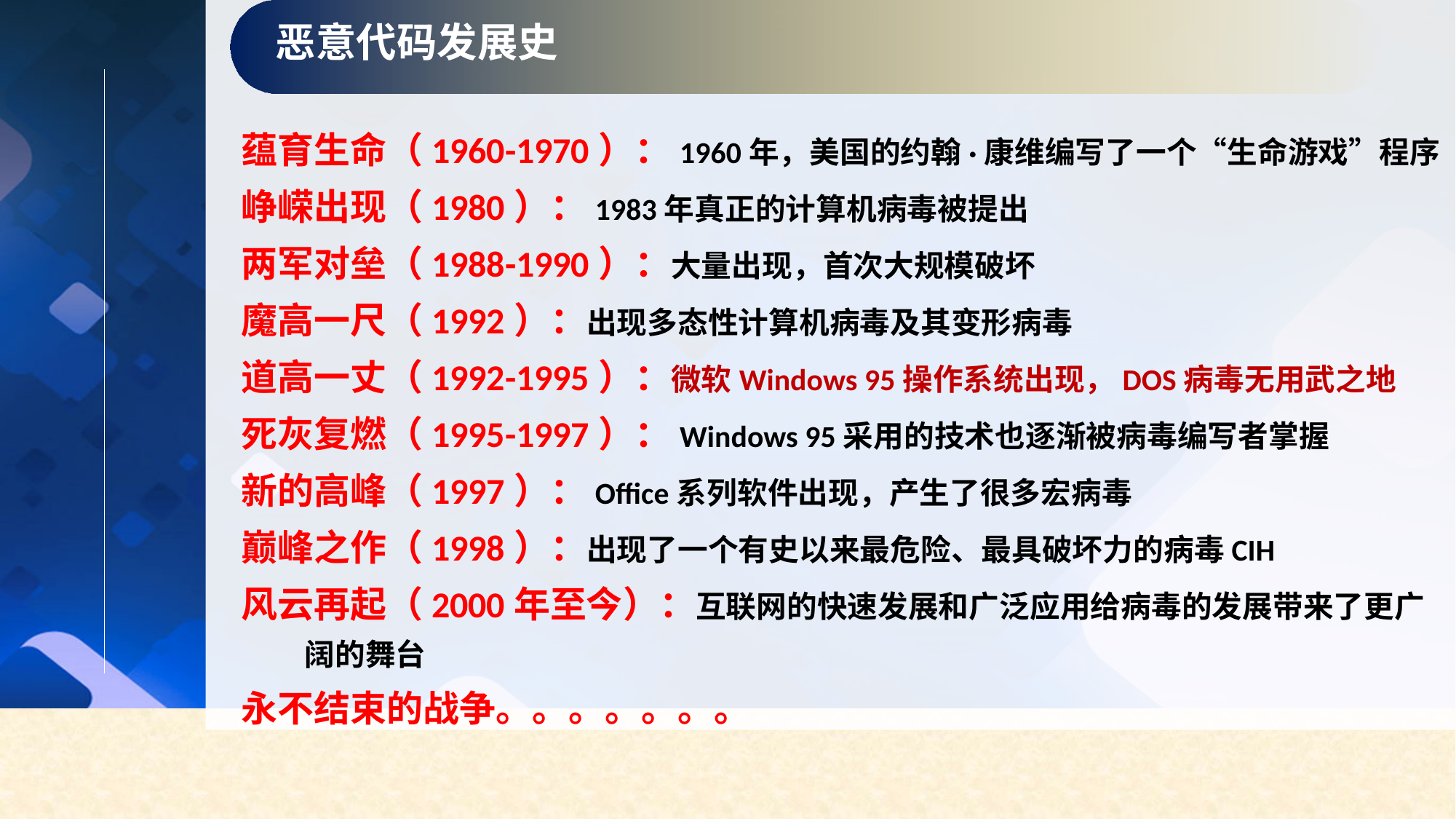

恶意代码发展史
蕴育生命（1960-1970）：1960年，美国的约翰·康维编写了一个“生命游戏”程序
峥嵘出现（1980）：1983年真正的计算机病毒被提出
两军对垒（1988-1990）：大量出现，首次大规模破坏
魔高一尺（1992）：出现多态性计算机病毒及其变形病毒
道高一丈（1992-1995）：微软Windows 95操作系统出现，DOS病毒无用武之地
死灰复燃（1995-1997）：Windows 95采用的技术也逐渐被病毒编写者掌握
新的高峰（1997）：Office系列软件出现，产生了很多宏病毒
巅峰之作（1998）：出现了一个有史以来最危险、最具破坏力的病毒CIH
风云再起（2000年至今）：互联网的快速发展和广泛应用给病毒的发展带来了更广阔的舞台
永不结束的战争。。。。。。。